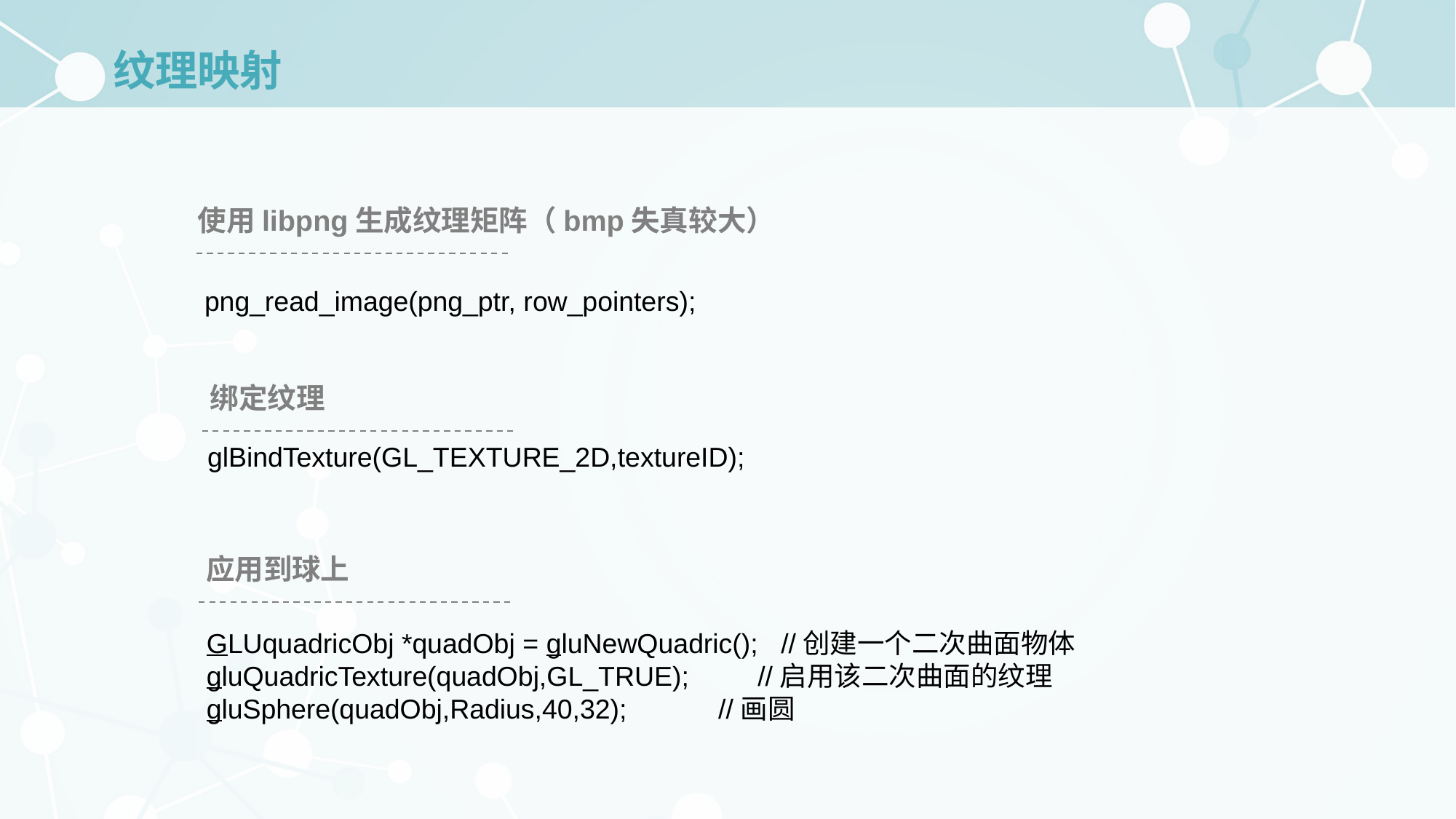

# 纹理映射
使用libpng生成纹理矩阵（bmp失真较大）
png_read_image(png_ptr, row_pointers);

绑定纹理
glBindTexture(GL_TEXTURE_2D,textureID);

应用到球上
    GLUquadricObj *quadObj = gluNewQuadric();   //创建一个二次曲面物体
    gluQuadricTexture(quadObj,GL_TRUE);         //启用该二次曲面的纹理
    gluSphere(quadObj,Radius,40,32);            //画圆